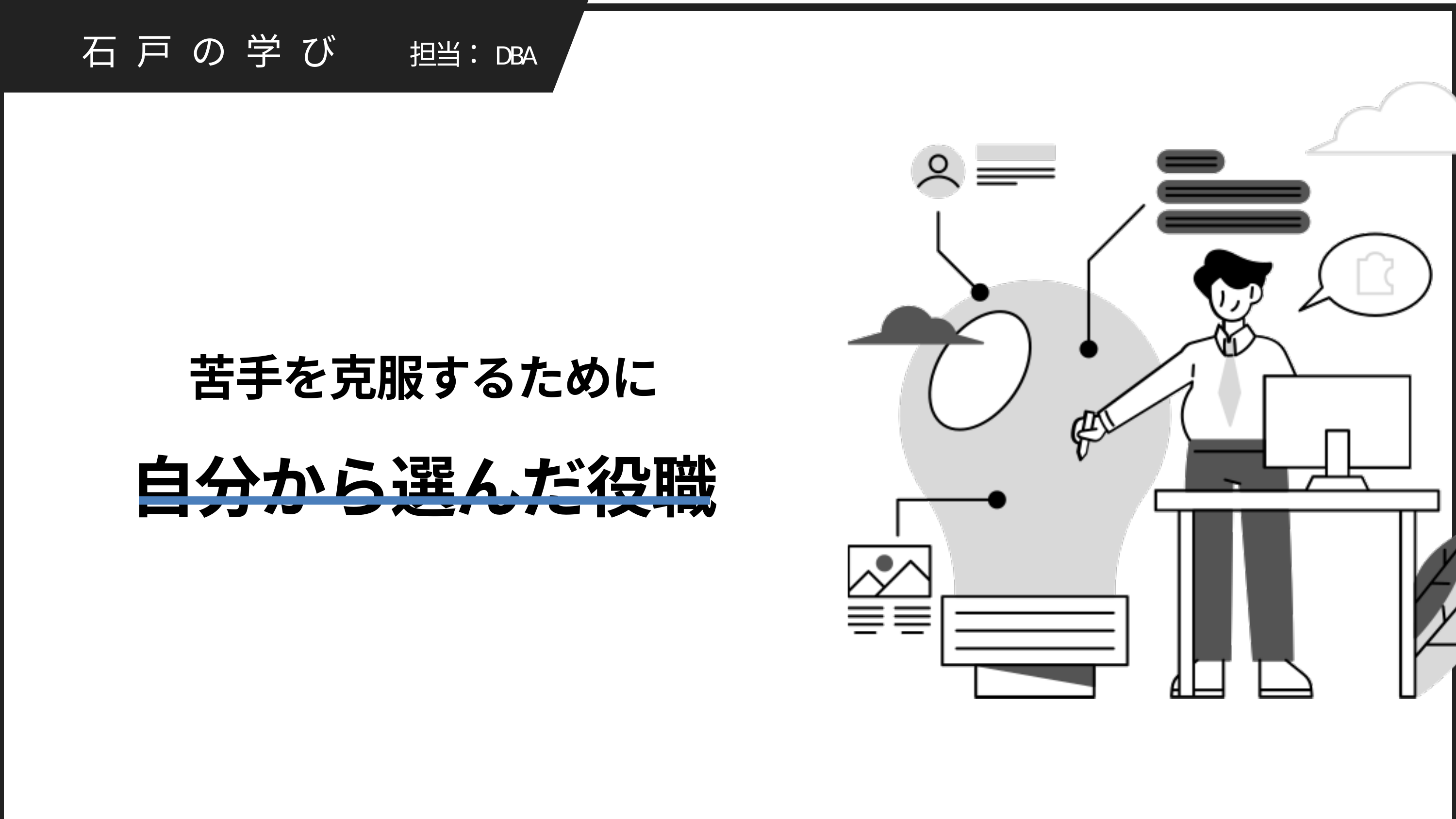

石戸の学び　担当：DBA

テーマ
テーマ

苦手を克服するために
自分から選んだ役職